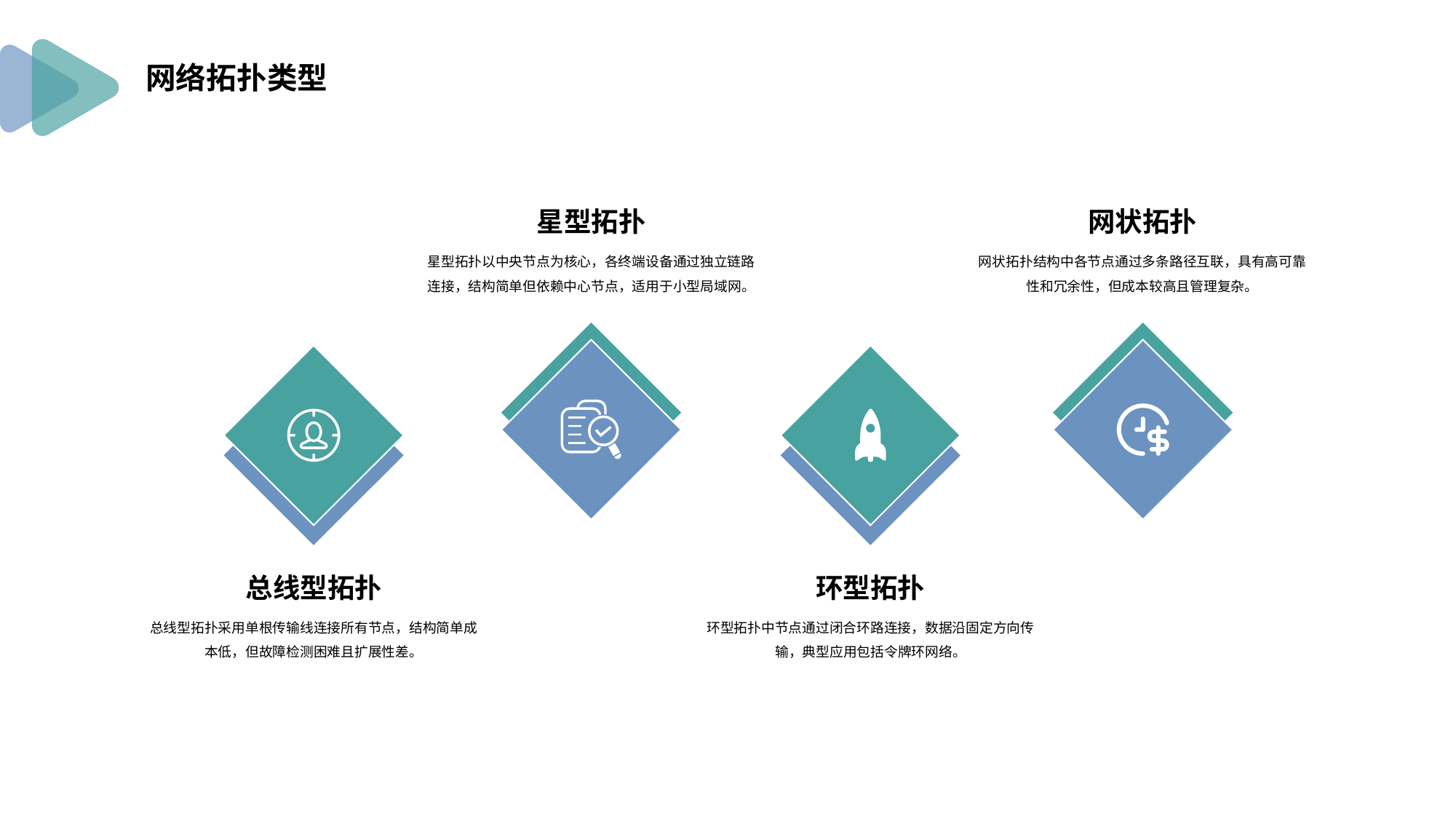

网络拓扑类型
星型拓扑
星型拓扑以中央节点为核心，各终端设备通过独立链路连接，结构简单但依赖中心节点，适用于小型局域网。
网状拓扑
网状拓扑结构中各节点通过多条路径互联，具有高可靠性和冗余性，但成本较高且管理复杂。

总线型拓扑
总线型拓扑采用单根传输线连接所有节点，结构简单成本低，但故障检测困难且扩展性差。
环型拓扑
环型拓扑中节点通过闭合环路连接，数据沿固定方向传输，典型应用包括令牌环网络。